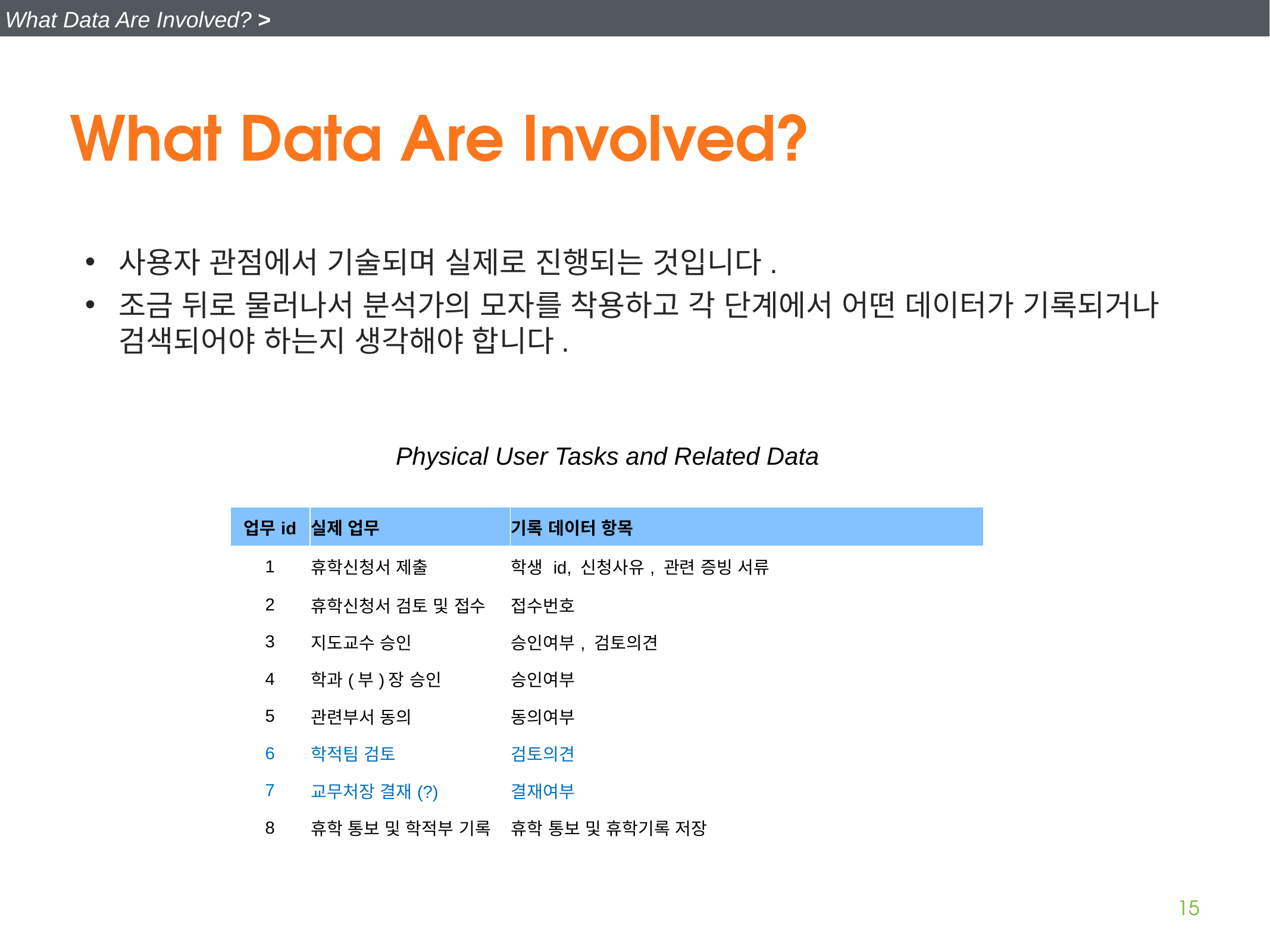

What Data Are Involved? >
# What Data Are Involved?
사용자 관점에서 기술되며 실제로 진행되는 것입니다.
조금 뒤로 물러나서 분석가의 모자를 착용하고 각 단계에서 어떤 데이터가 기록되거나 검색되어야 하는지 생각해야 합니다.
Physical User Tasks and Related Data
| 업무id | 실제 업무 | 기록 데이터 항목 |
| --- | --- | --- |
| 1 | 휴학신청서 제출 | 학생 id, 신청사유, 관련 증빙 서류 |
| 2 | 휴학신청서 검토 및 접수 | 접수번호 |
| 3 | 지도교수 승인 | 승인여부, 검토의견 |
| 4 | 학과(부)장 승인 | 승인여부 |
| 5 | 관련부서 동의 | 동의여부 |
| 6 | 학적팀 검토 | 검토의견 |
| 7 | 교무처장 결재(?) | 결재여부 |
| 8 | 휴학 통보 및 학적부 기록 | 휴학 통보 및 휴학기록 저장 |
15